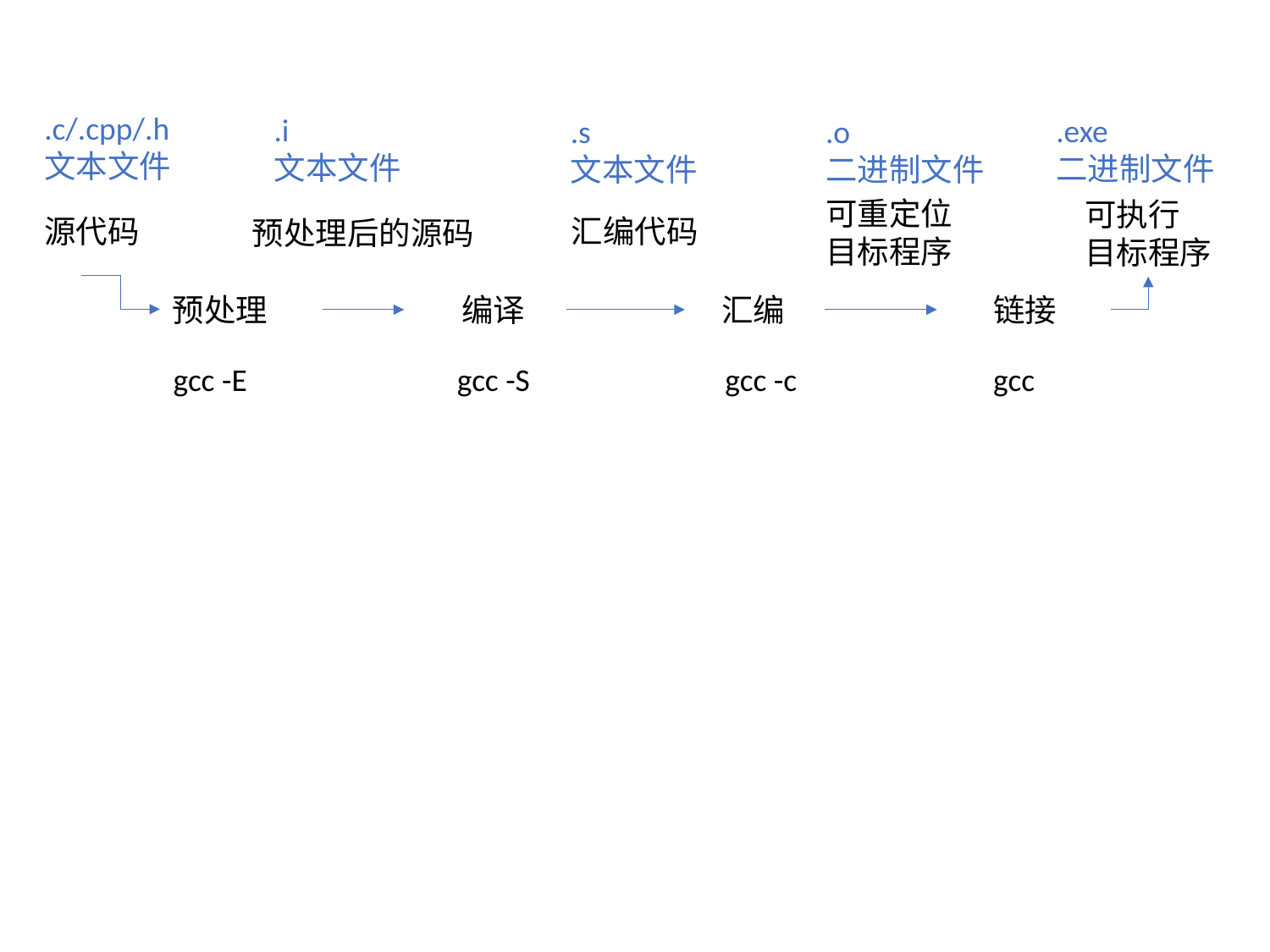

.c/.cpp/.h
文本文件
.i
文本文件
.exe
二进制文件
.s
文本文件
.o
二进制文件
可重定位目标程序
可执行
目标程序
源代码
汇编代码
预处理后的源码
预处理
编译
汇编
链接
gcc -E
gcc -S
gcc -c
gcc